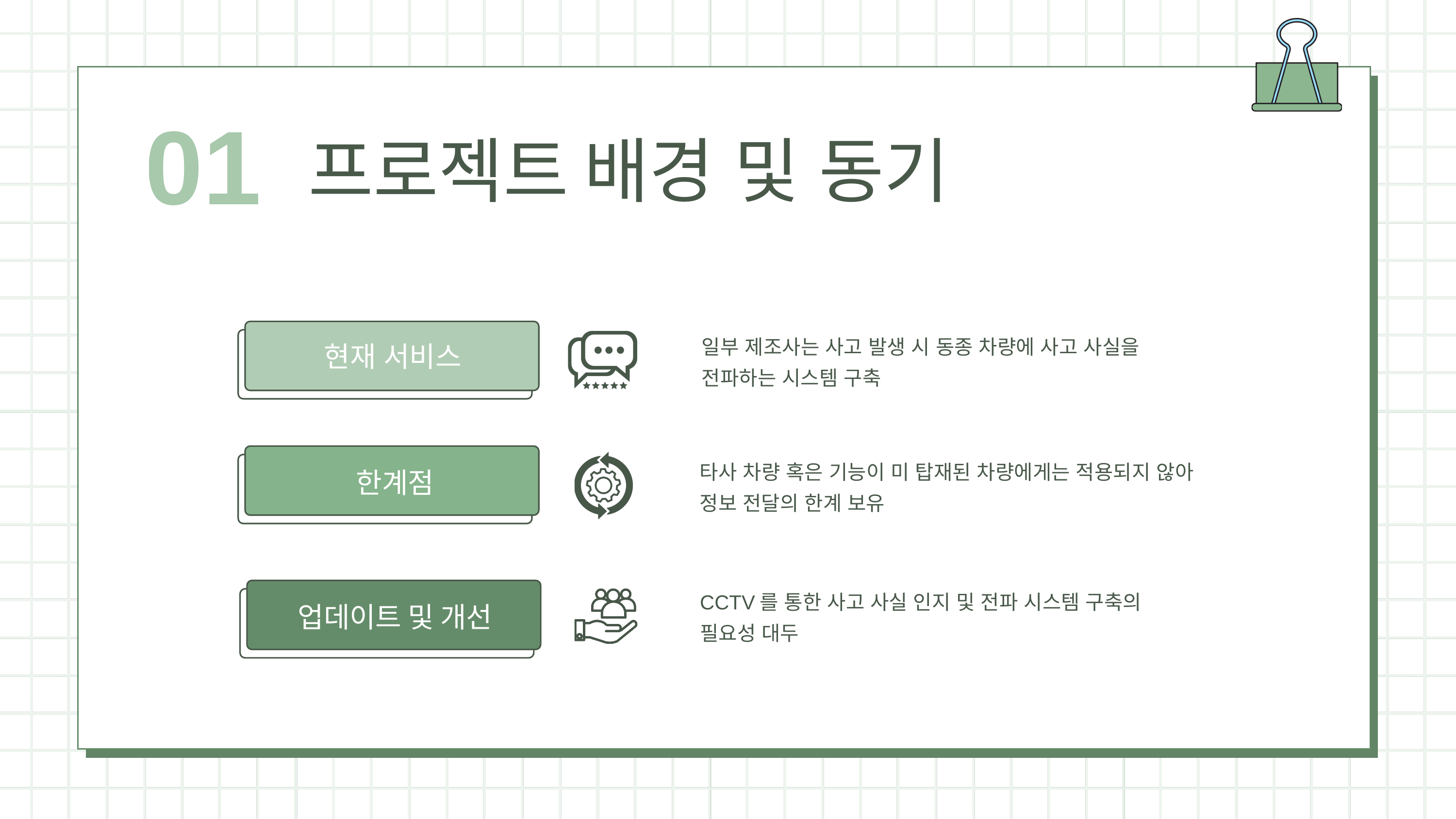

01
프로젝트 배경 및 동기

일부 제조사는 사고 발생 시 동종 차량에 사고 사실을 전파하는 시스템 구축

현재 서비스

타사 차량 혹은 기능이 미 탑재된 차량에게는 적용되지 않아 정보 전달의 한계 보유

한계점

CCTV를 통한 사고 사실 인지 및 전파 시스템 구축의 필요성 대두

업데이트 및 개선